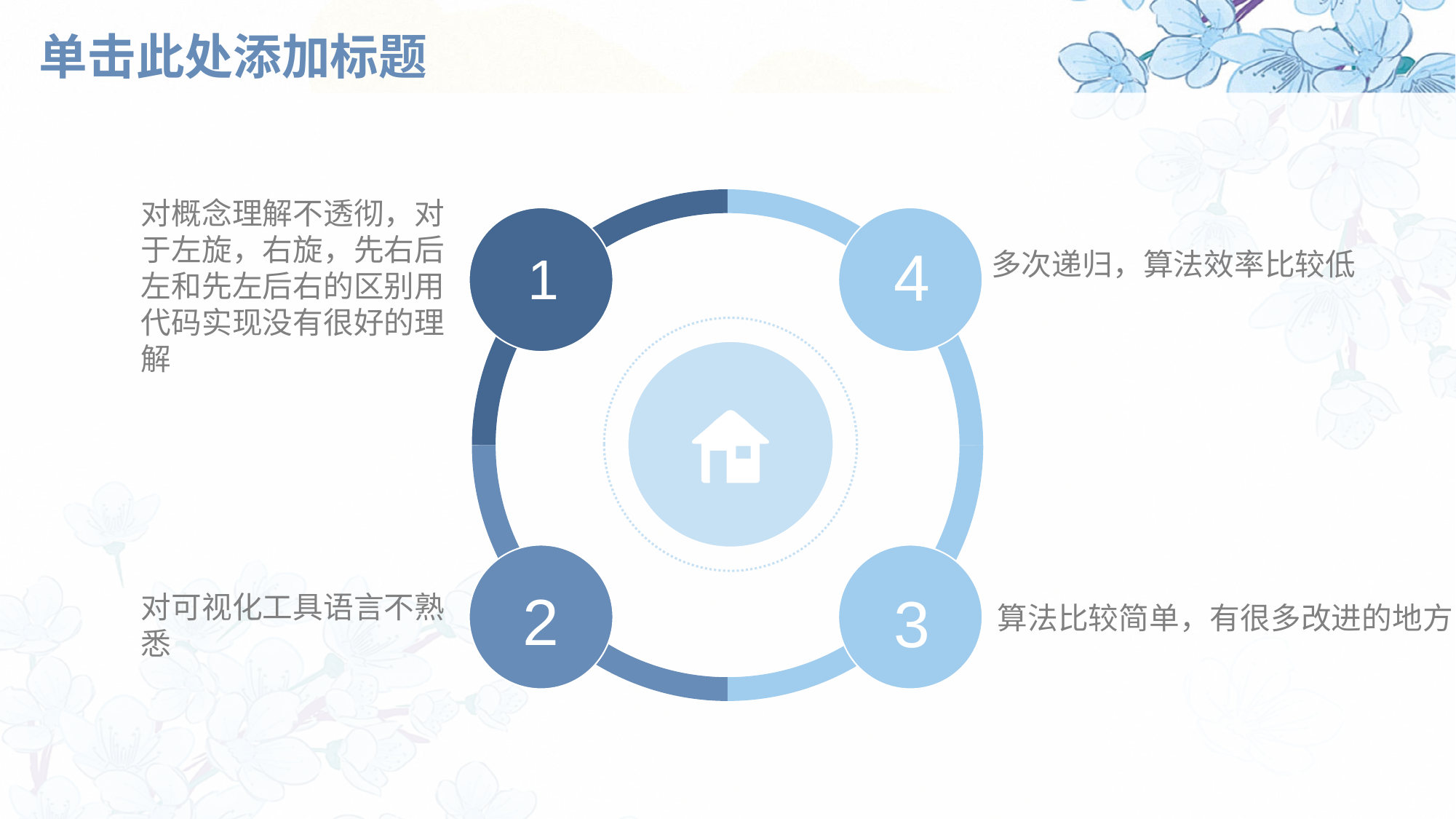

# 单击此处添加标题

对概念理解不透彻，对于左旋，右旋，先右后左和先左后右的区别用代码实现没有很好的理解
1
4
多次递归，算法效率比较低

2
3
对可视化工具语言不熟悉
算法比较简单，有很多改进的地方